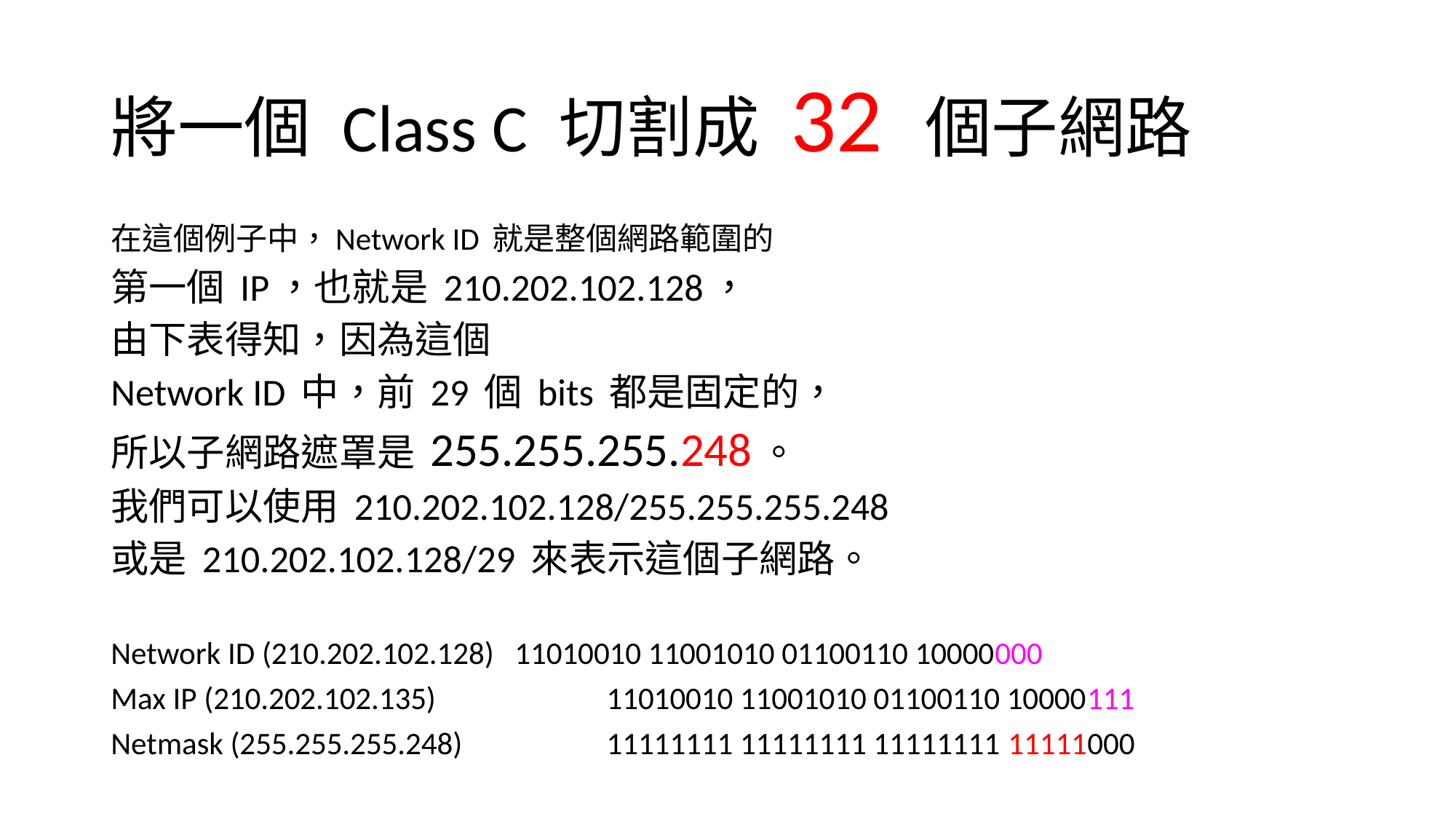

# 將一個 Class C 切割成 32 個子網路
在這個例子中，Network ID 就是整個網路範圍的
第一個 IP，也就是 210.202.102.128，
由下表得知，因為這個
Network ID 中，前 29 個 bits 都是固定的，
所以子網路遮罩是 255.255.255.248。
我們可以使用 210.202.102.128/255.255.255.248
或是 210.202.102.128/29 來表示這個子網路。

Network ID (210.202.102.128)	11010010 11001010 01100110 10000000
Max IP (210.202.102.135)	             11010010 11001010 01100110 10000111
Netmask (255.255.255.248)	             11111111 11111111 11111111 11111000